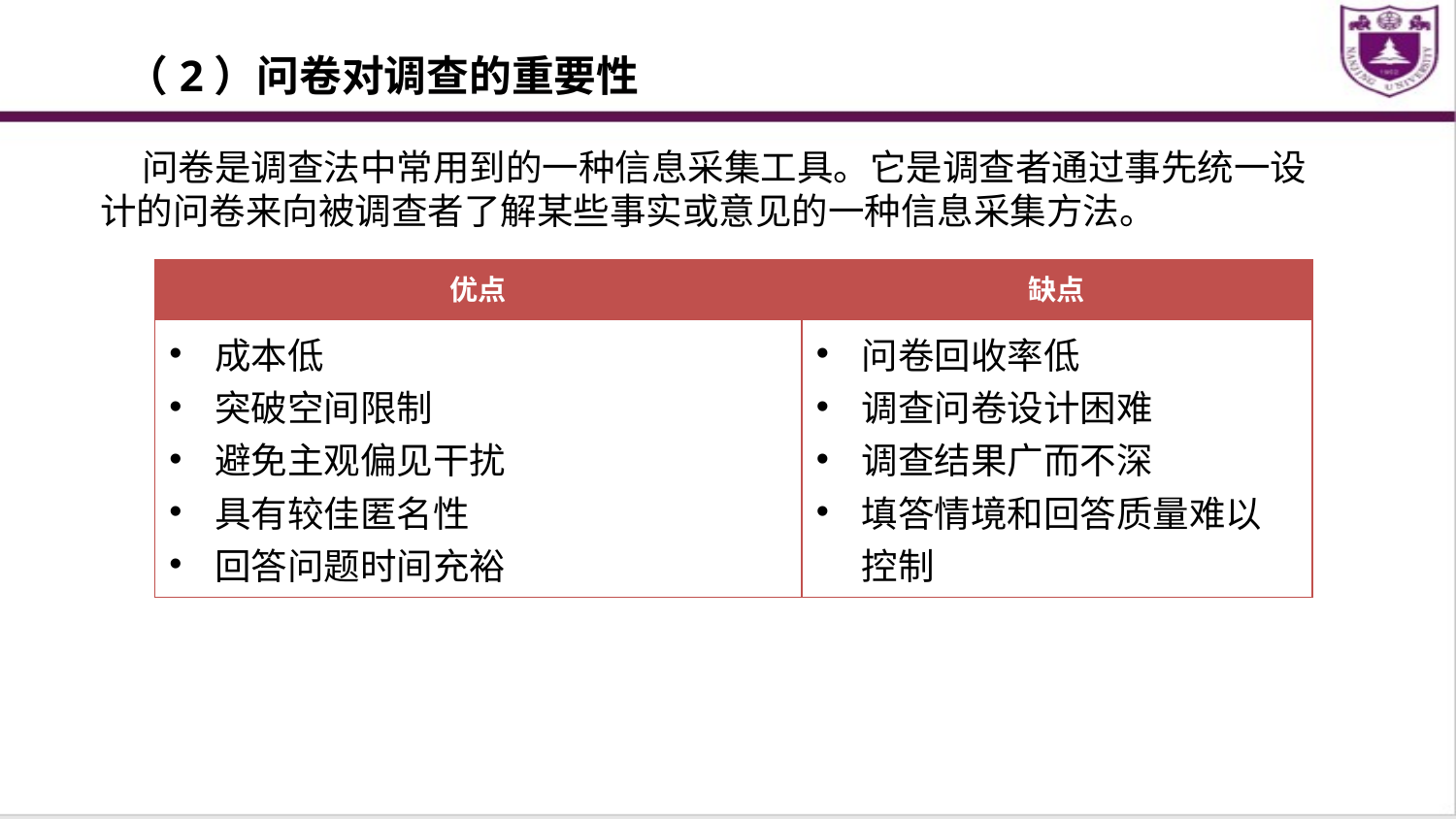

（2）问卷对调查的重要性
    问卷是调查法中常用到的一种信息采集工具。它是调查者通过事先统一设计的问卷来向被调查者了解某些事实或意见的一种信息采集方法。
| 优点 | 缺点 |
| --- | --- |
| 成本低 突破空间限制 避免主观偏见干扰 具有较佳匿名性 回答问题时间充裕 | 问卷回收率低 调查问卷设计困难 调查结果广而不深 填答情境和回答质量难以控制 |